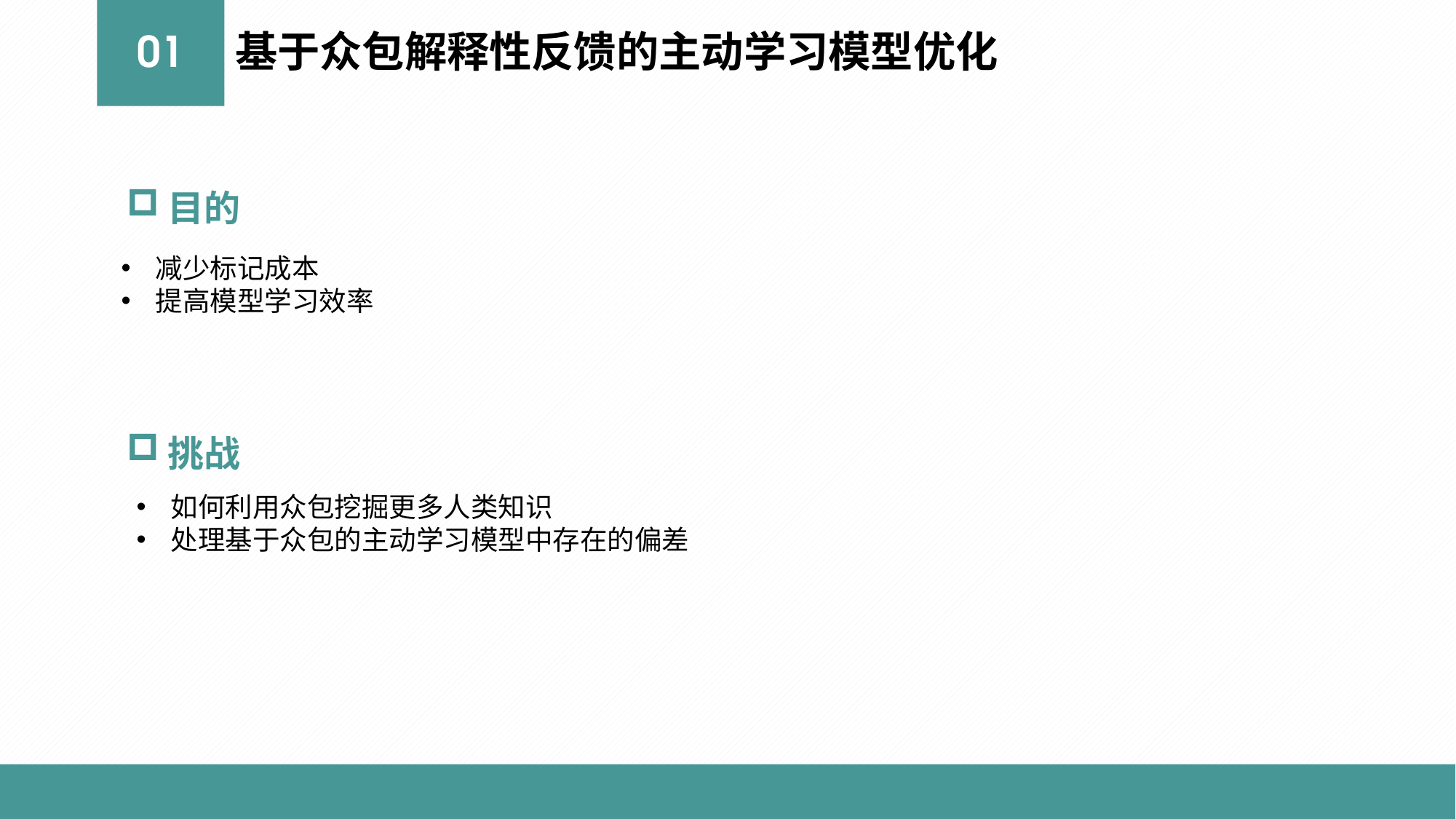

01
基于众包解释性反馈的主动学习模型优化
目的
减少标记成本
提高模型学习效率
挑战
如何利用众包挖掘更多人类知识
处理基于众包的主动学习模型中存在的偏差